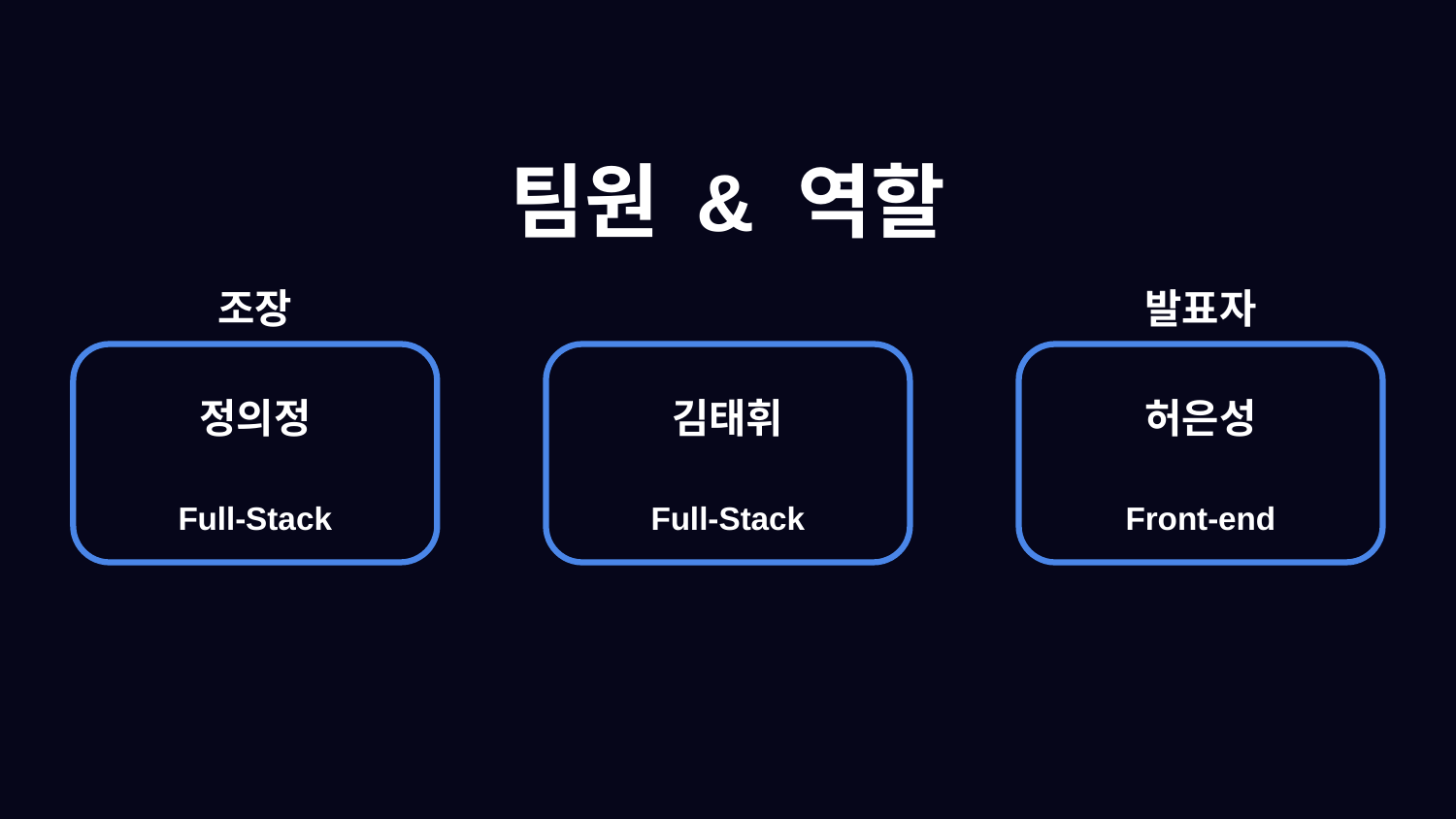

팀원 & 역할
조장
발표자

정의정
김태휘
허은성
Full-Stack
Full-Stack
Front-end